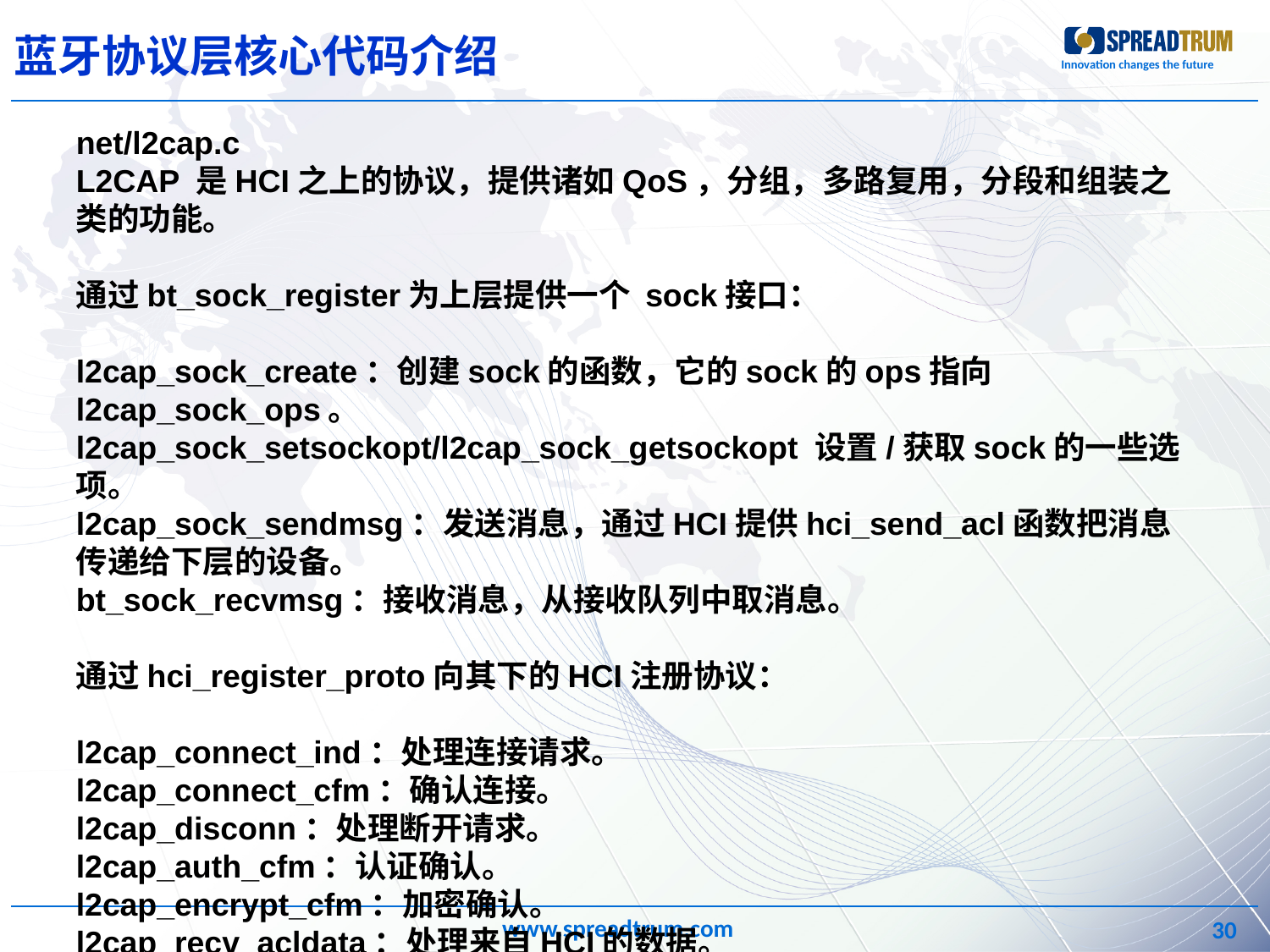

蓝牙协议层核心代码介绍
net/l2cap.c
L2CAP 是HCI之上的协议，提供诸如QoS，分组，多路复用，分段和组装之类的功能。
通过bt_sock_register为上层提供一个 sock接口：
l2cap_sock_create：创建sock的函数，它的sock的ops指向l2cap_sock_ops。
l2cap_sock_setsockopt/l2cap_sock_getsockopt 设置/获取sock的一些选项。
l2cap_sock_sendmsg：发送消息，通过HCI提供hci_send_acl函数把消息传递给下层的设备。
bt_sock_recvmsg：接收消息，从接收队列中取消息。
通过hci_register_proto向其下的HCI注册协议：
l2cap_connect_ind：处理连接请求。
l2cap_connect_cfm：确认连接。
l2cap_disconn：处理断开请求。
l2cap_auth_cfm：认证确认。
l2cap_encrypt_cfm：加密确认。
l2cap_recv_acldata：处理来自HCI的数据。